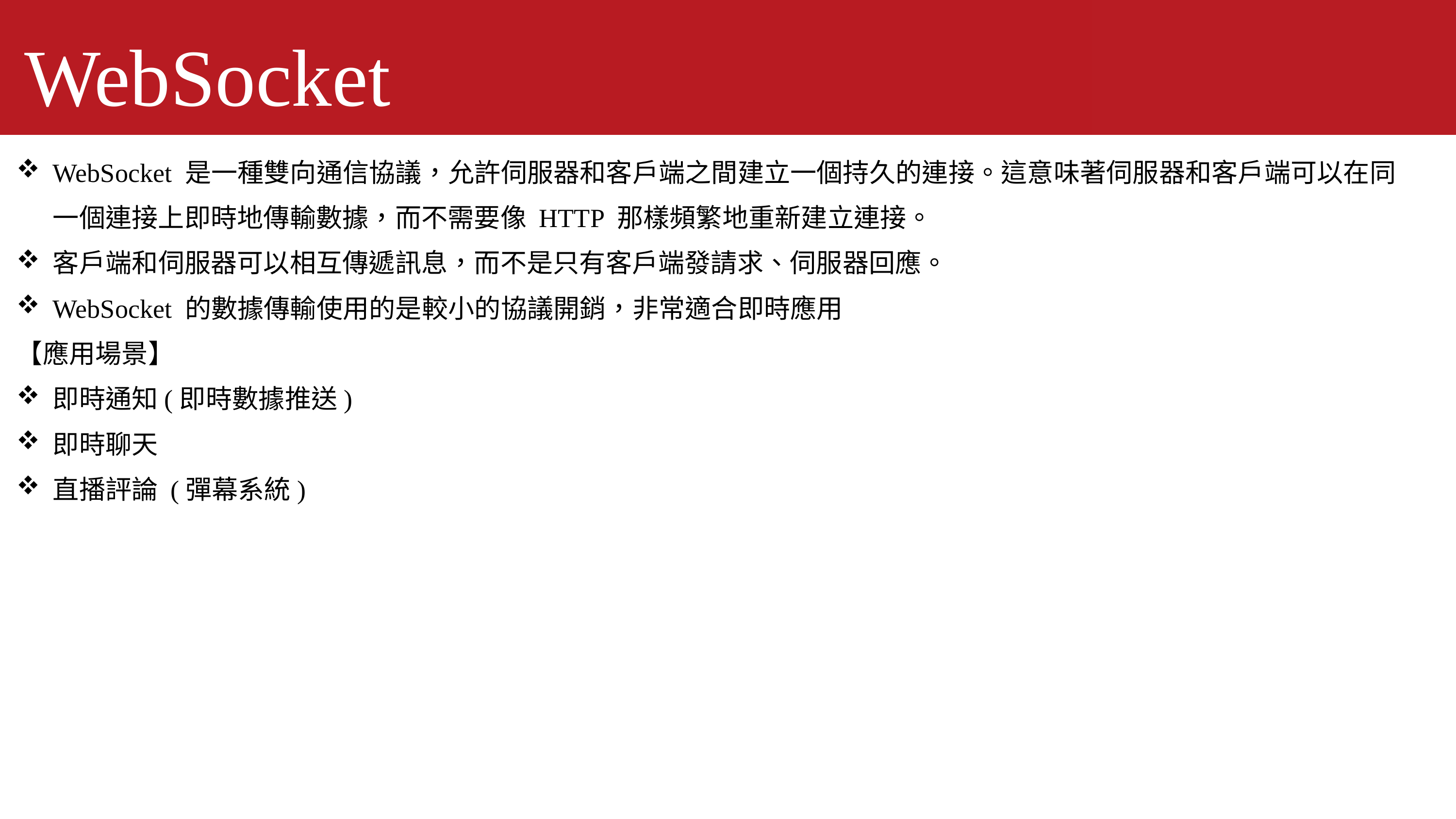

WebSocket
WebSocket 是一種雙向通信協議，允許伺服器和客戶端之間建立一個持久的連接。這意味著伺服器和客戶端可以在同一個連接上即時地傳輸數據，而不需要像 HTTP 那樣頻繁地重新建立連接。
客戶端和伺服器可以相互傳遞訊息，而不是只有客戶端發請求、伺服器回應。
WebSocket 的數據傳輸使用的是較小的協議開銷，非常適合即時應用
【應用場景】
即時通知(即時數據推送)
即時聊天
直播評論 (彈幕系統)